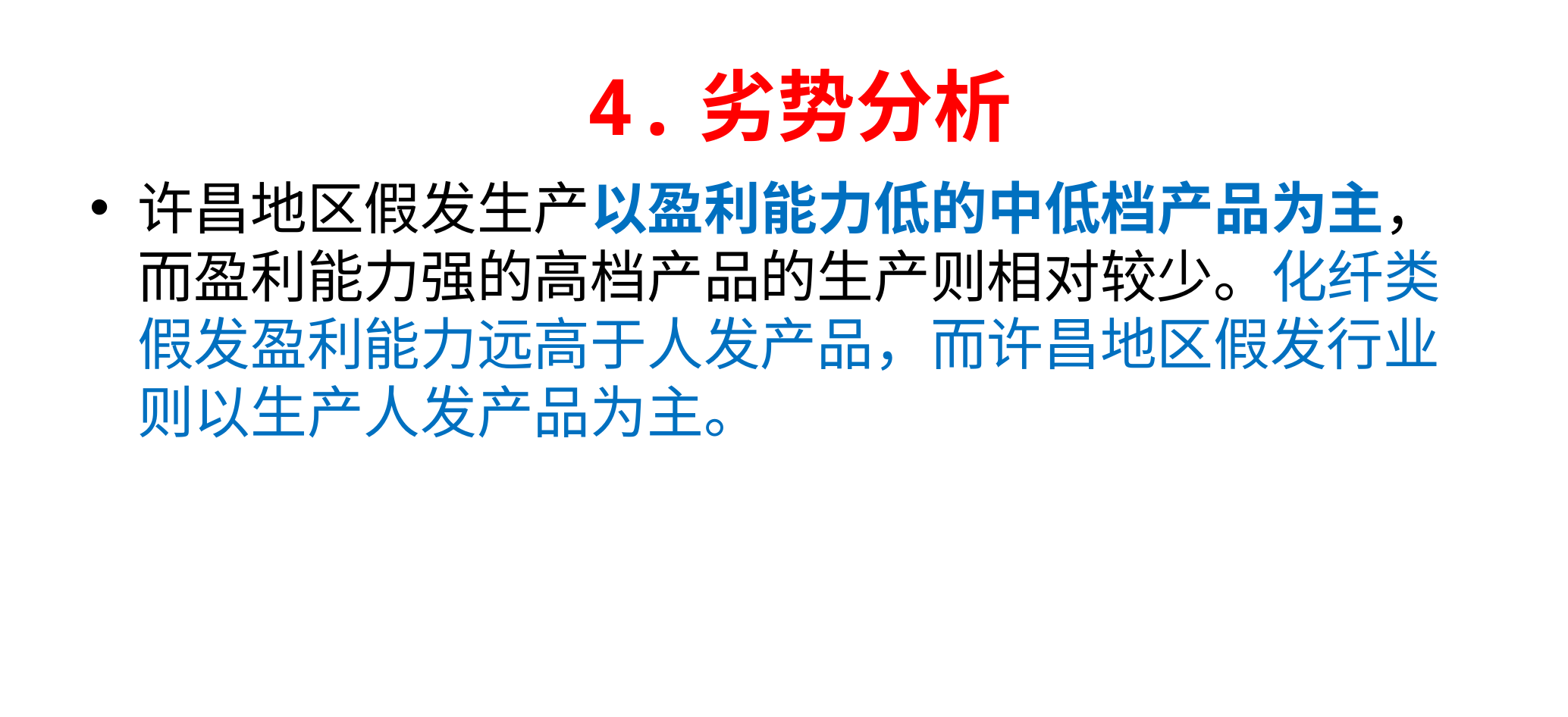

4.劣势分析
许昌地区假发生产以盈利能力低的中低档产品为主，而盈利能力强的高档产品的生产则相对较少。化纤类假发盈利能力远高于人发产品，而许昌地区假发行业则以生产人发产品为主。